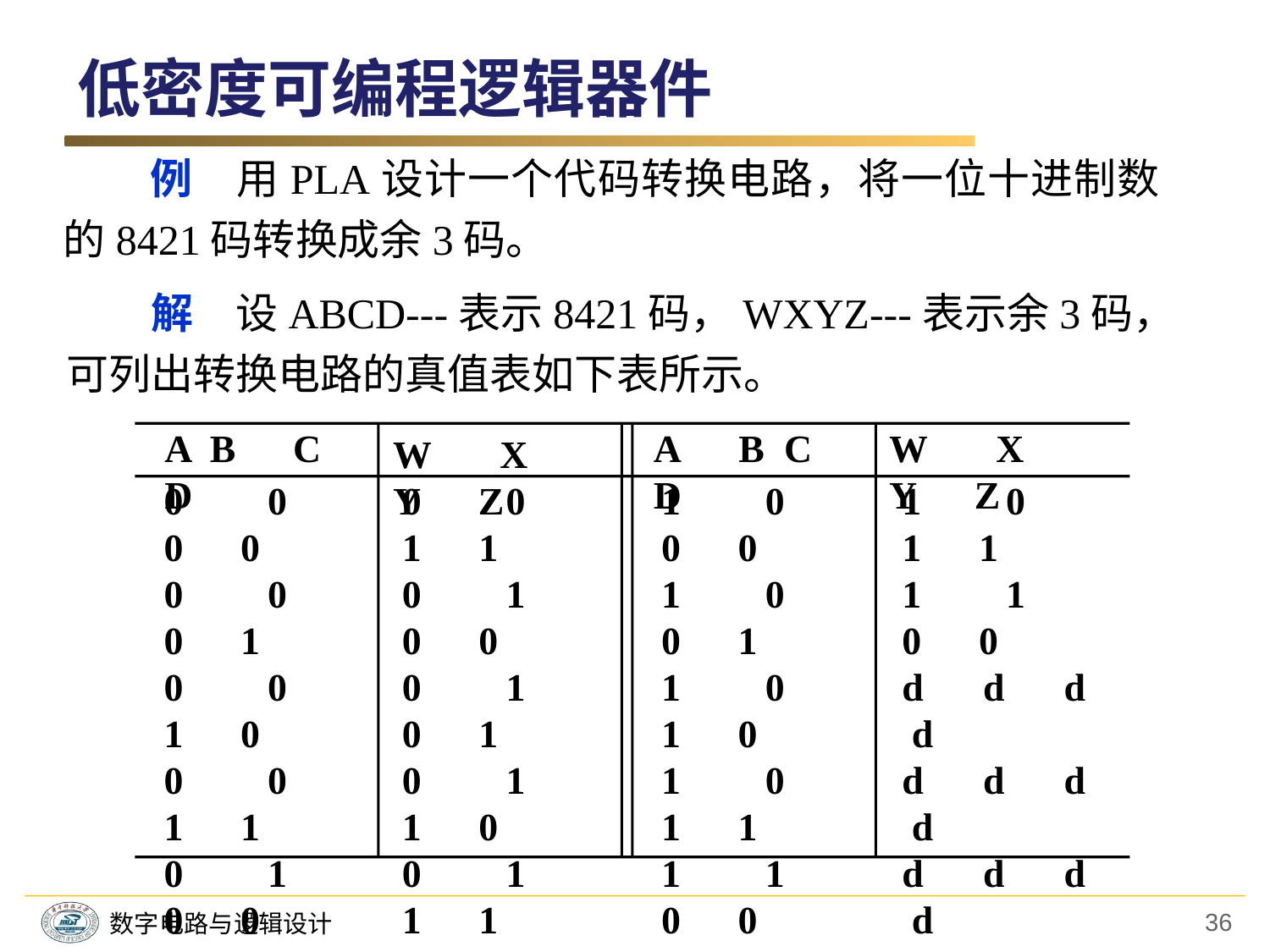

低密度可编程逻辑器件
　　例　用PLA设计一个代码转换电路，将一位十进制数的8421码转换成余3码。
　　解　设ABCD---表示8421码，WXYZ---表示余3码，可列出转换电路的真值表如下表所示。
A  B　C　D
A　B  C　D
W  X　Y　Z

W  X　Y　Z

0　0　0　0
0　0　0　1
0　0　1　0
0　0　1　1
0　1　0　0
0　1　0　1
0　1　1　0
0　1　1　1
0　0　1　1
0　1　0　0
0　1　0　1
0　1　1　0
0　1　1　1
1　0　0　0
1　0　0　1
1　0　1　0
1　0　0　0
1　0　0　1
1　0　1　0
1　0　1　1
1　1　0　0
1　1　0　1
1　1　1　0
1　1　1　1
1　0　1　1
1　1　0　0
d　d　d   d
d　d　d   d
d　d　d   d
d　d　d   d
d　d　d   d
d　d　d   d

36
数字电路与逻辑设计